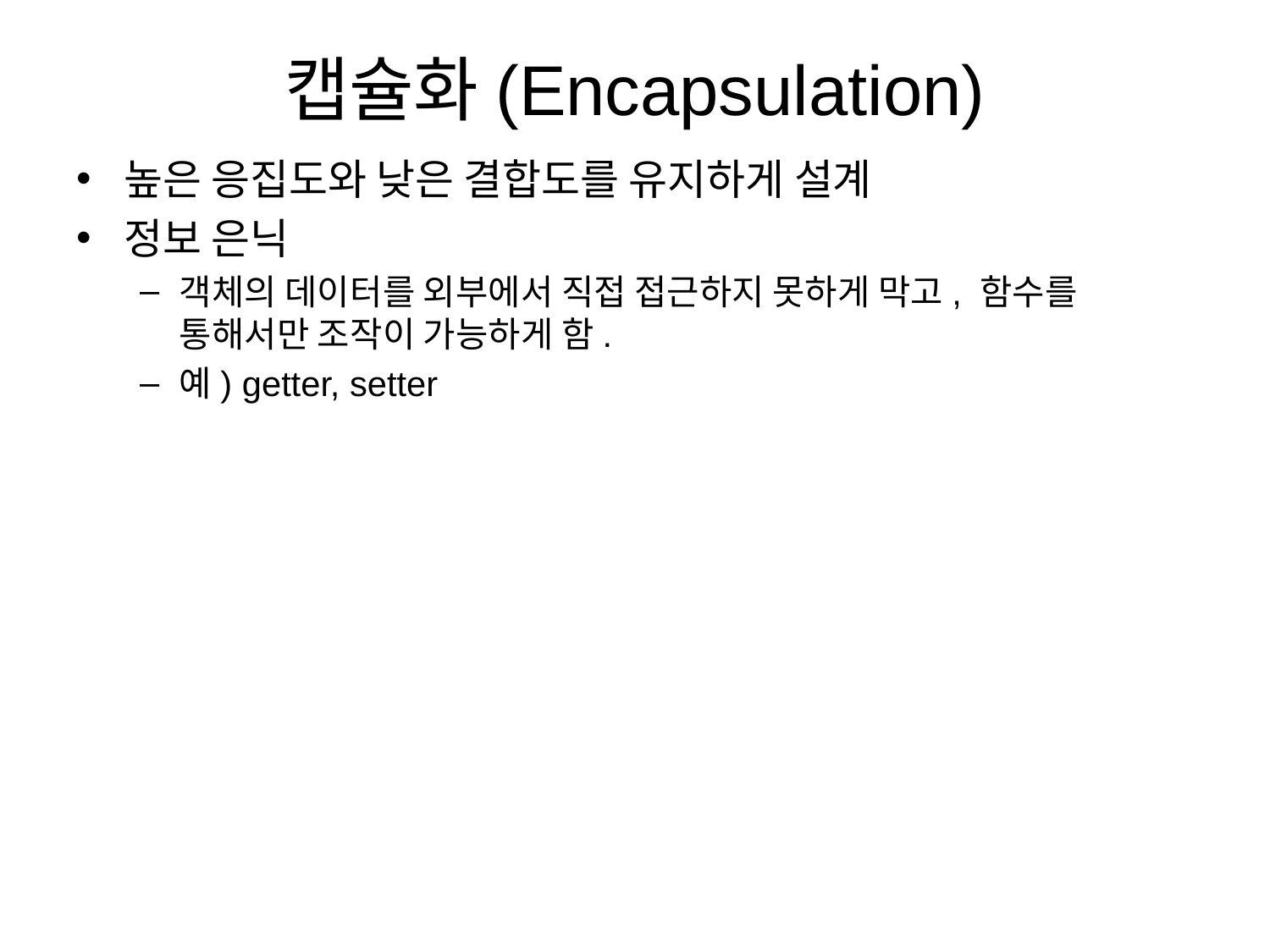

# 캡슐화(Encapsulation)
높은 응집도와 낮은 결합도를 유지하게 설계
정보 은닉
객체의 데이터를 외부에서 직접 접근하지 못하게 막고, 함수를 통해서만 조작이 가능하게 함.
예) getter, setter